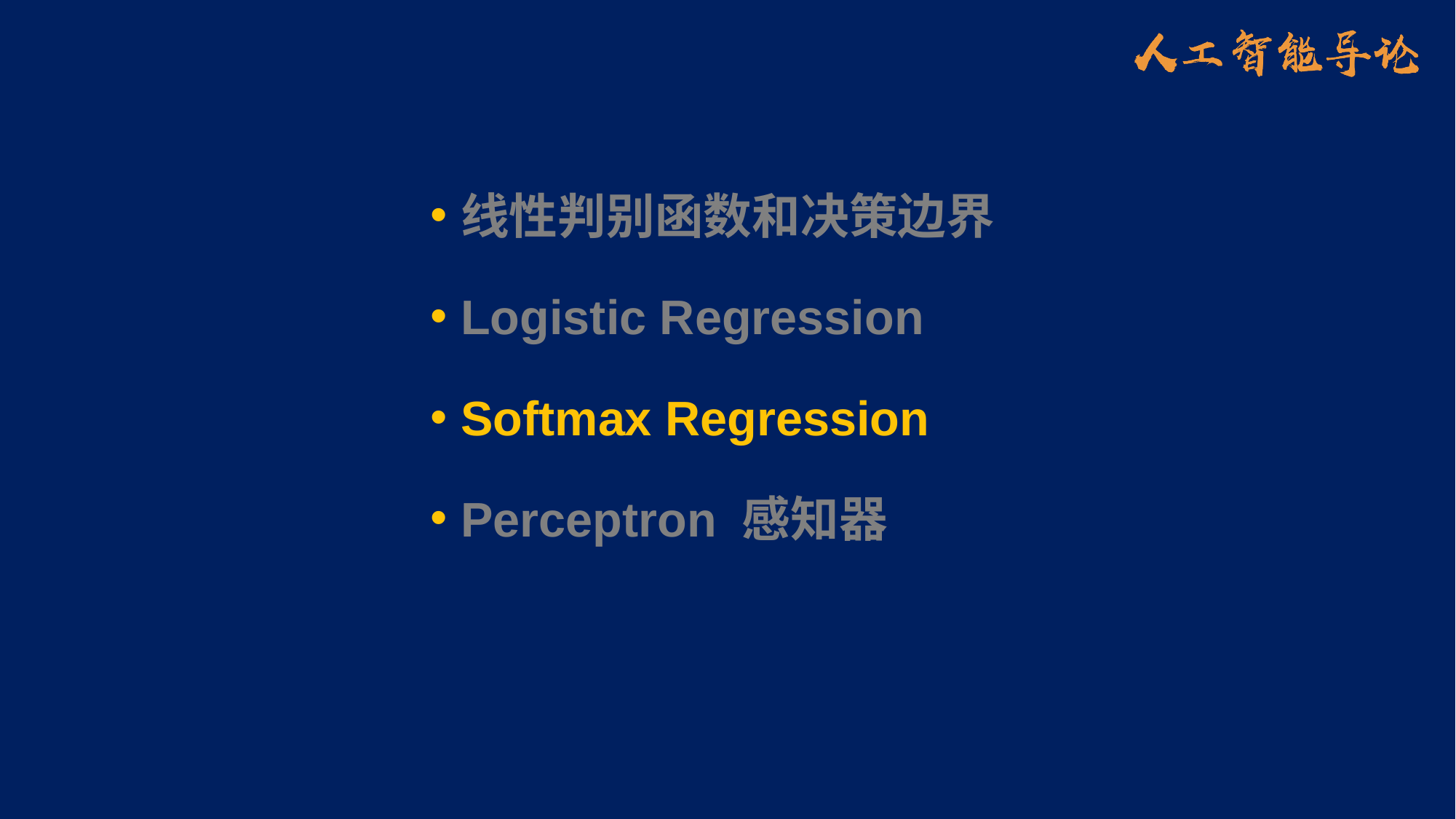

#
线性判别函数和决策边界
Logistic Regression
Softmax Regression
Perceptron 感知器